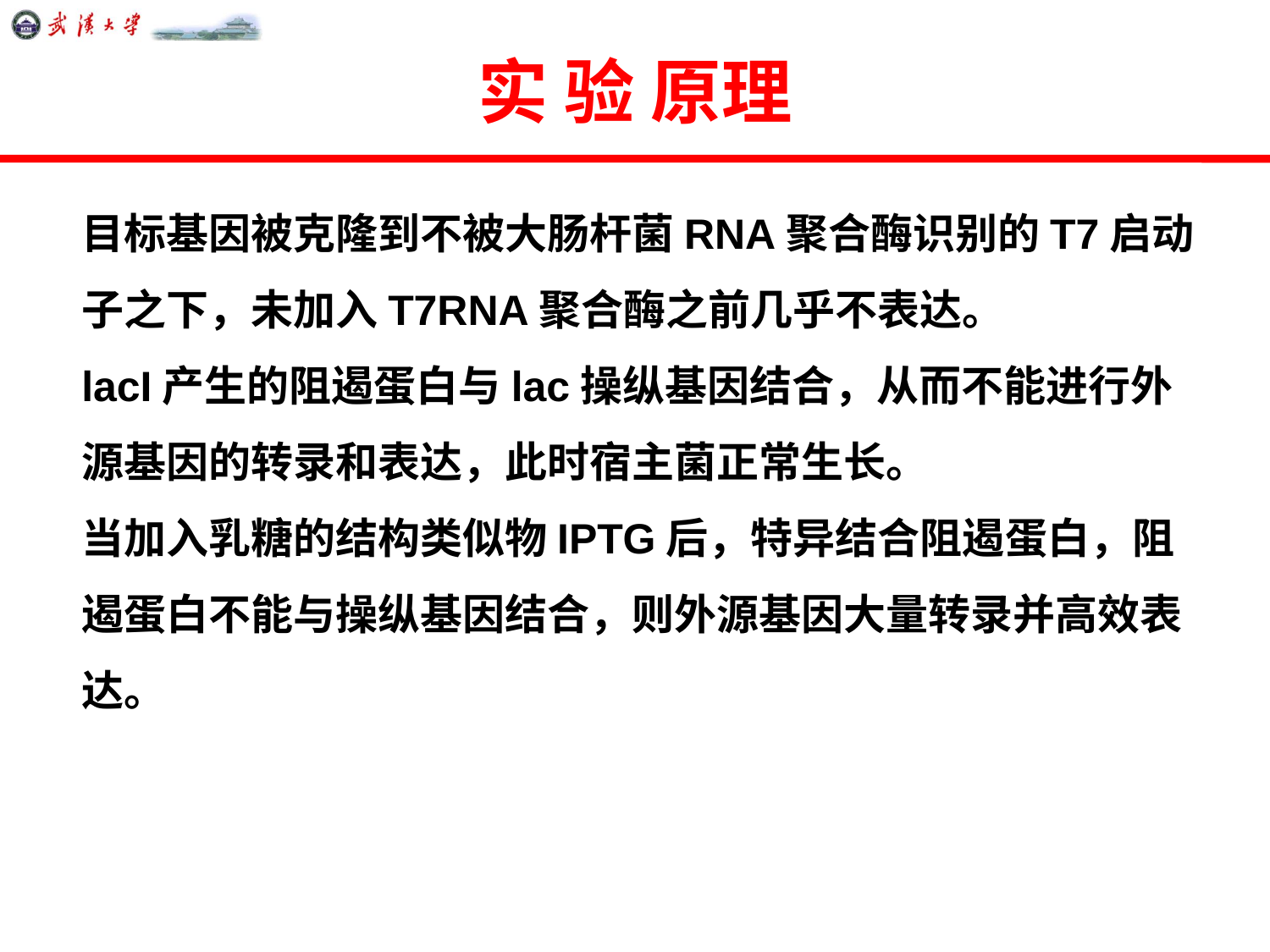

# 实 验 原理

目标基因被克隆到不被大肠杆菌RNA聚合酶识别的T7启动子之下，未加入T7RNA聚合酶之前几乎不表达。
lacI产生的阻遏蛋白与lac操纵基因结合，从而不能进行外源基因的转录和表达，此时宿主菌正常生长。
当加入乳糖的结构类似物IPTG后，特异结合阻遏蛋白，阻遏蛋白不能与操纵基因结合，则外源基因大量转录并高效表达。